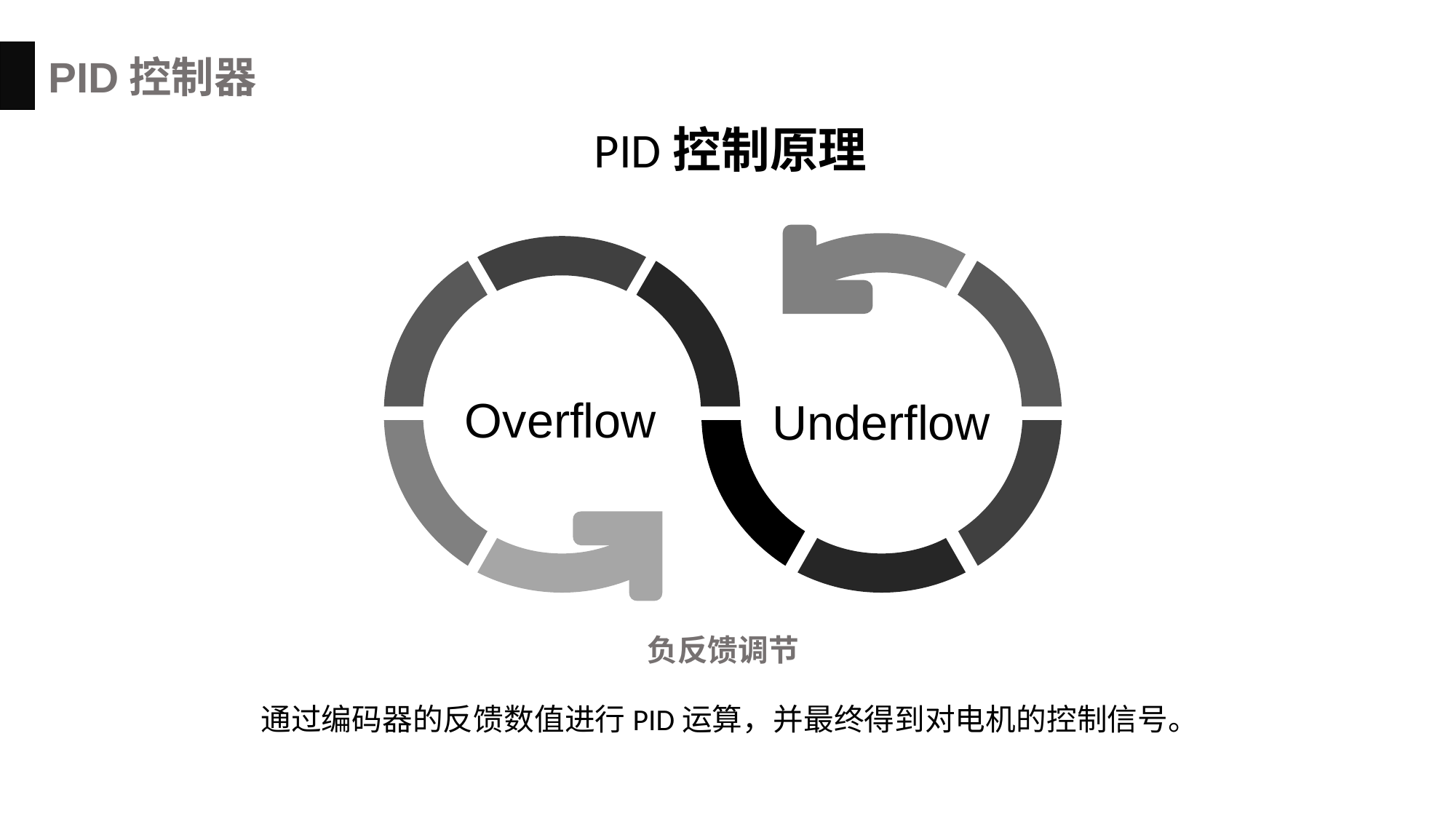

PID控制器
PID控制原理

Overflow
Underflow

负反馈调节
通过编码器的反馈数值进行PID运算，并最终得到对电机的控制信号。